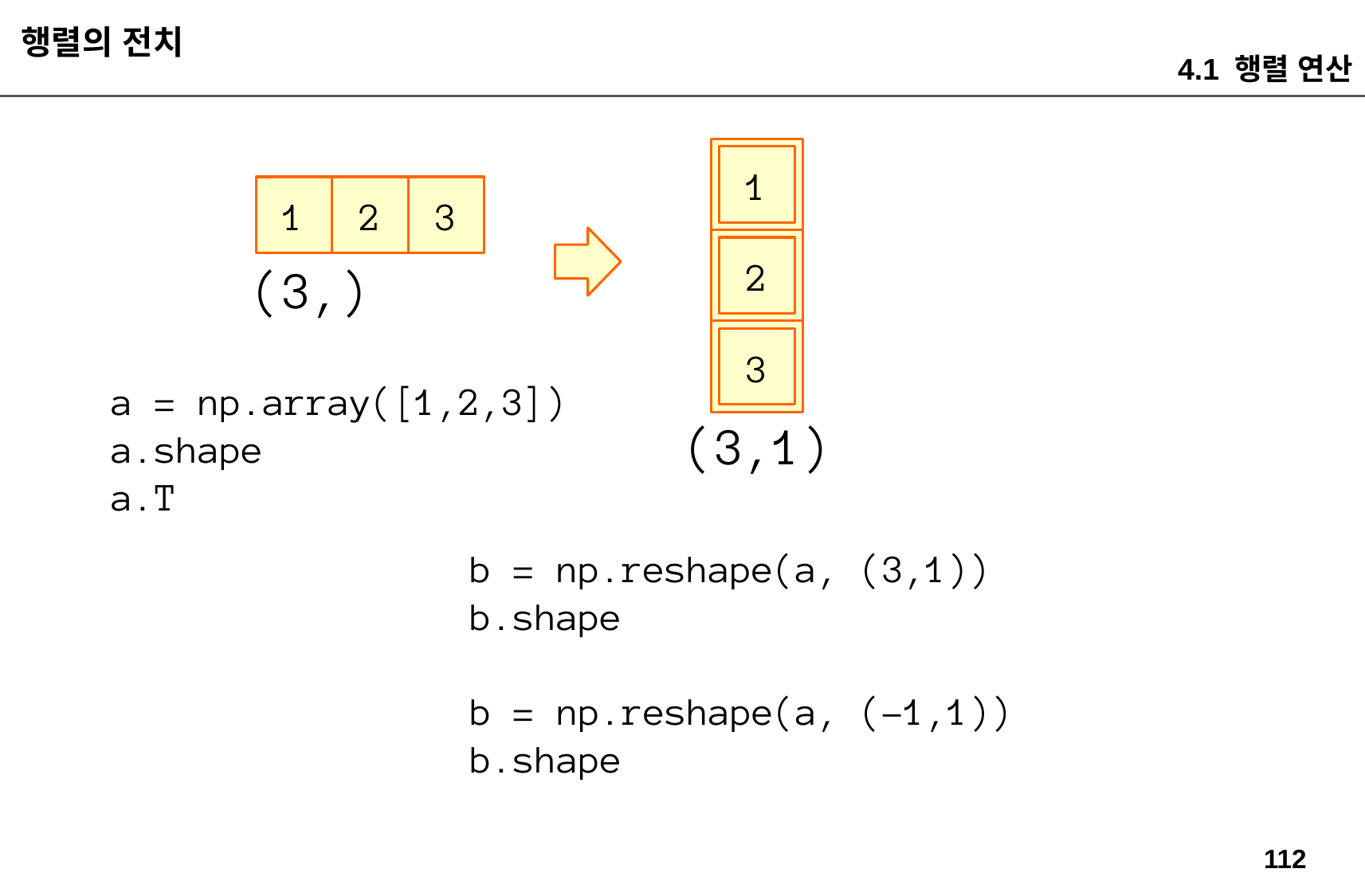

행렬의 전치
4.1 행렬 연산

1
3
2
1

2
(3,)

3
a = np.array([1,2,3])
a.shape
a.T
(3,1)
b = np.reshape(a, (3,1))
b.shape
b = np.reshape(a, (-1,1))
b.shape